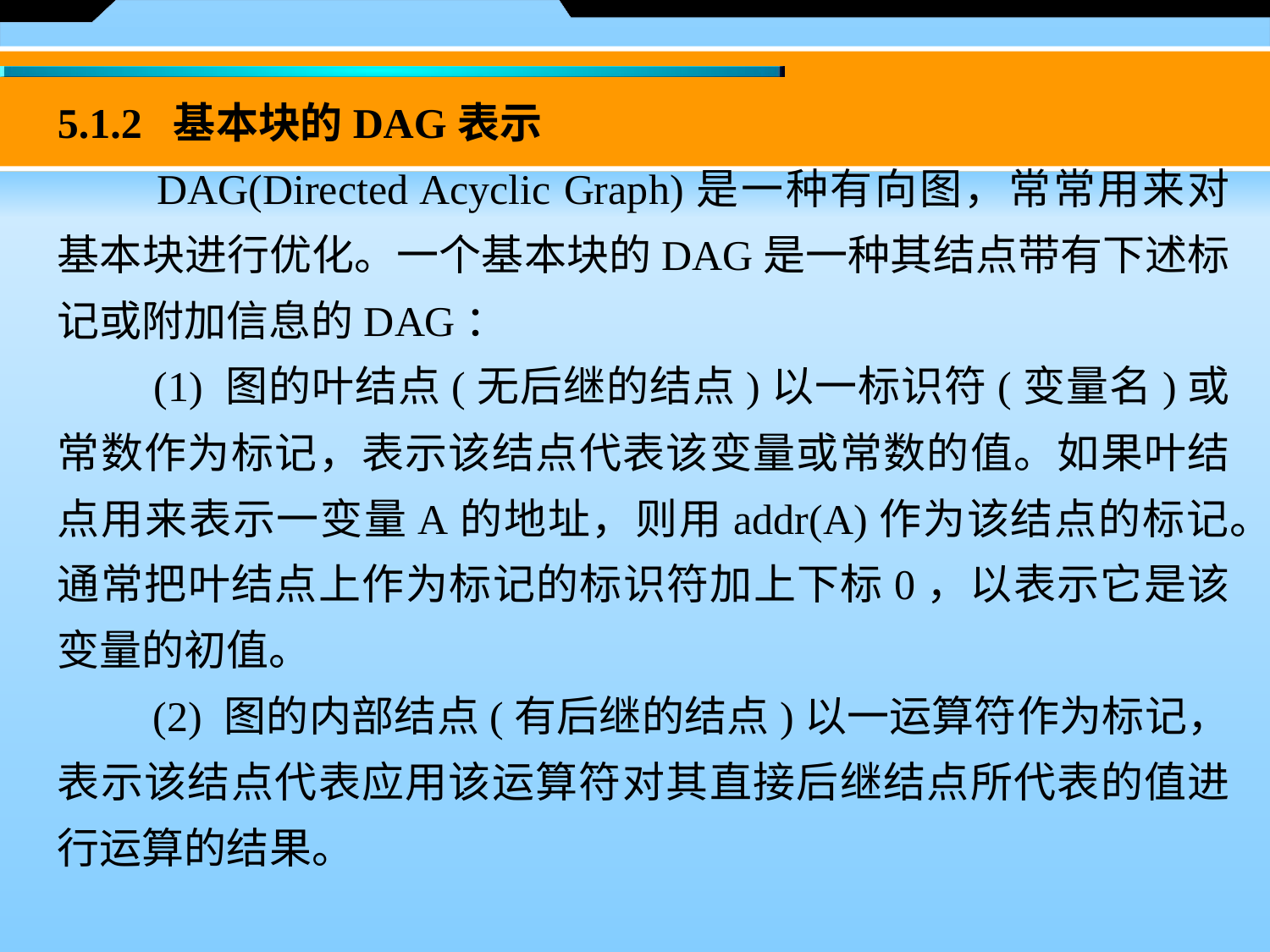

5.1.2  基本块的DAG表示
　　DAG(Directed Acyclic Graph)是一种有向图，常常用来对基本块进行优化。一个基本块的DAG是一种其结点带有下述标记或附加信息的DAG：
　　(1) 图的叶结点(无后继的结点)以一标识符(变量名)或常数作为标记，表示该结点代表该变量或常数的值。如果叶结点用来表示一变量A的地址，则用addr(A)作为该结点的标记。通常把叶结点上作为标记的标识符加上下标0，以表示它是该变量的初值。
　　(2) 图的内部结点(有后继的结点)以一运算符作为标记，表示该结点代表应用该运算符对其直接后继结点所代表的值进行运算的结果。